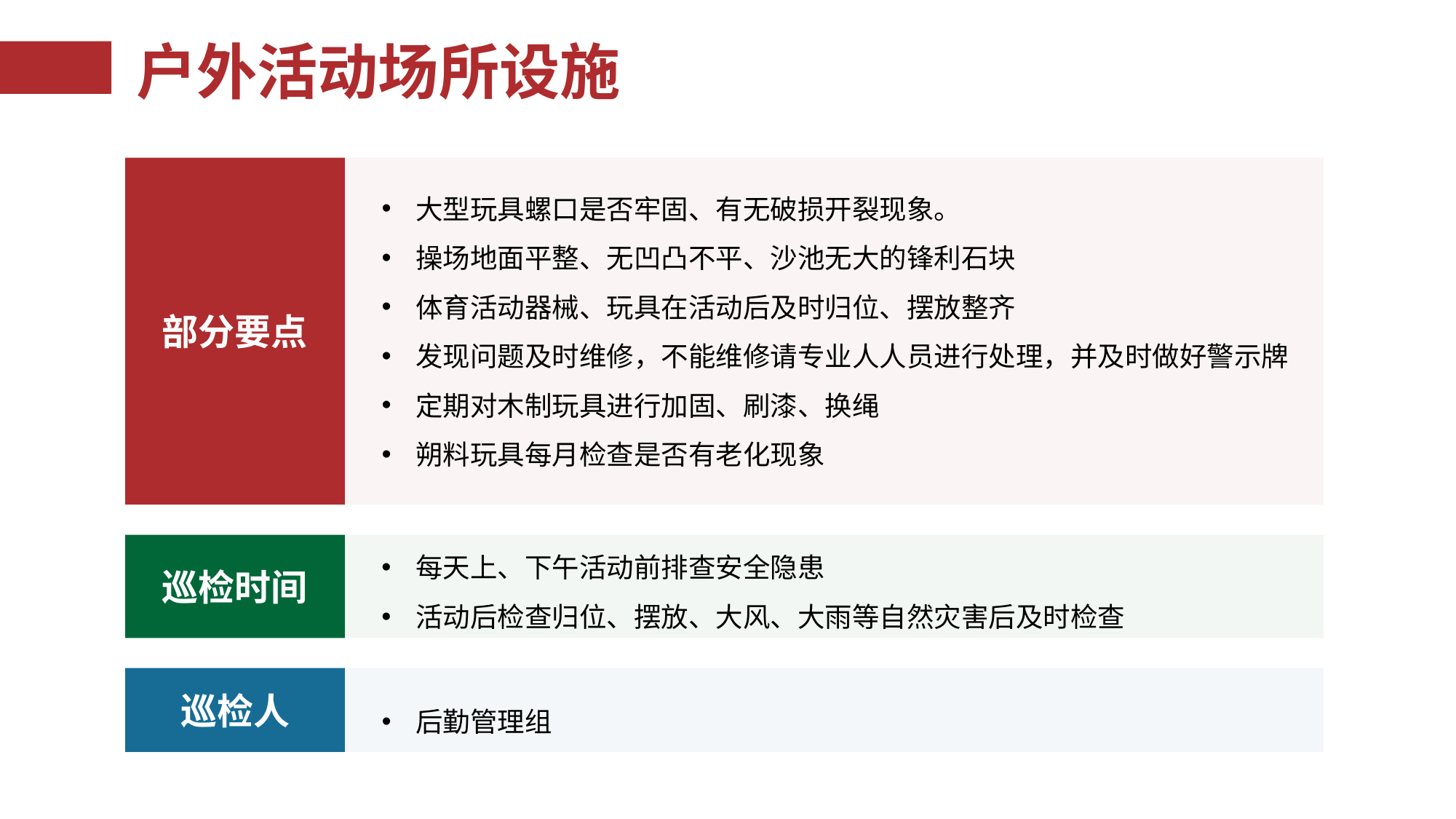

# 户外活动场所设施

部分要点

大型玩具螺口是否牢固、有无破损开裂现象。
操场地面平整、无凹凸不平、沙池无大的锋利石块
体育活动器械、玩具在活动后及时归位、摆放整齐
发现问题及时维修，不能维修请专业人人员进行处理，并及时做好警示牌
定期对木制玩具进行加固、刷漆、换绳
朔料玩具每月检查是否有老化现象
每天上、下午活动前排查安全隐患
活动后检查归位、摆放、大风、大雨等自然灾害后及时检查
巡检时间

巡检人
后勤管理组